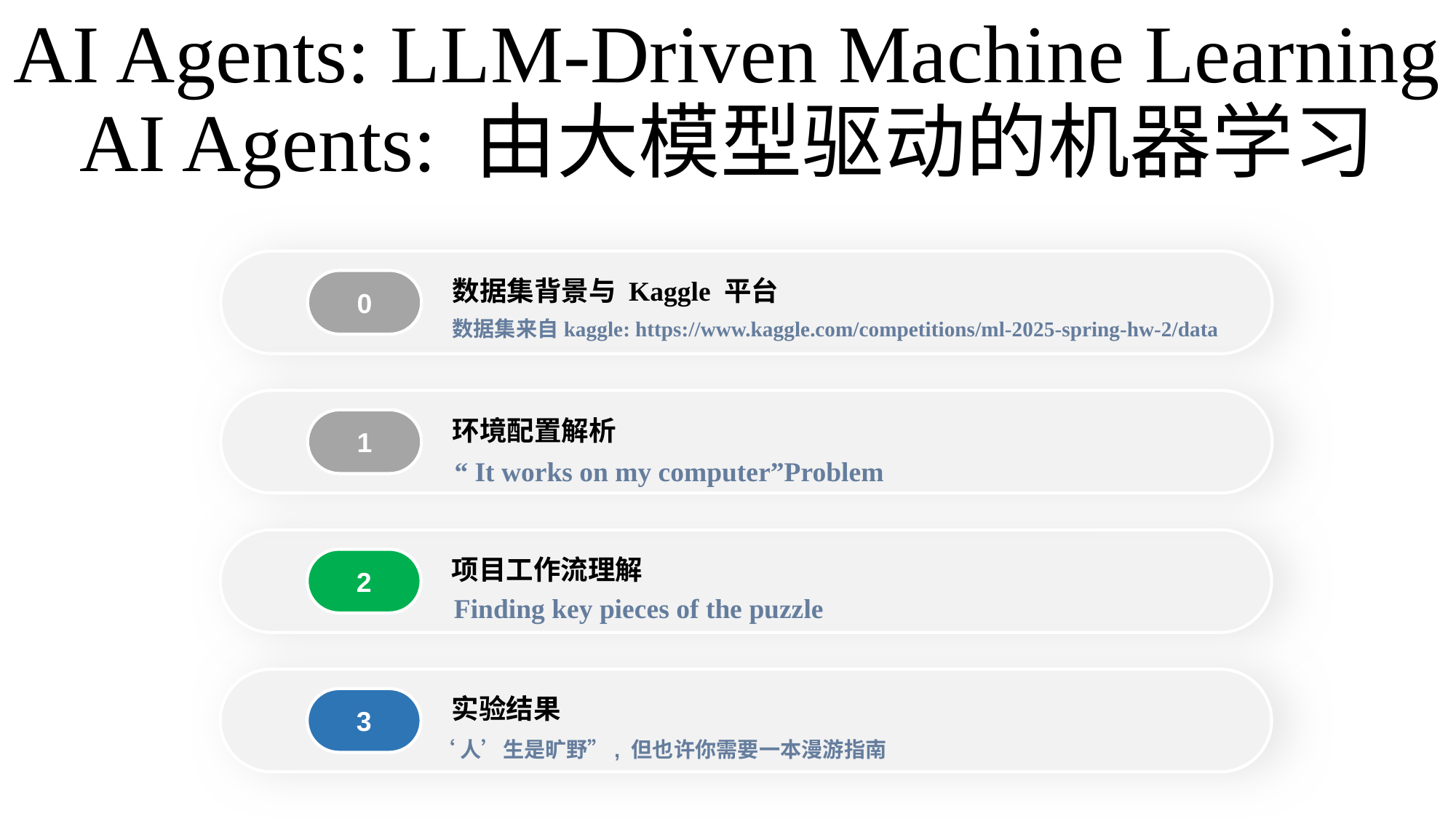

AI Agents: LLM-Driven Machine Learning
AI Agents: 由大模型驱动的机器学习

数据集背景与 Kaggle 平台
0
数据集来自kaggle: https://www.kaggle.com/competitions/ml-2025-spring-hw-2/data

环境配置解析
1
“ It works on my computer”Problem

项目工作流理解

Finding key pieces of the puzzle
2

实验结果
‘人’生是旷野”, 但也许你需要一本漫游指南
3